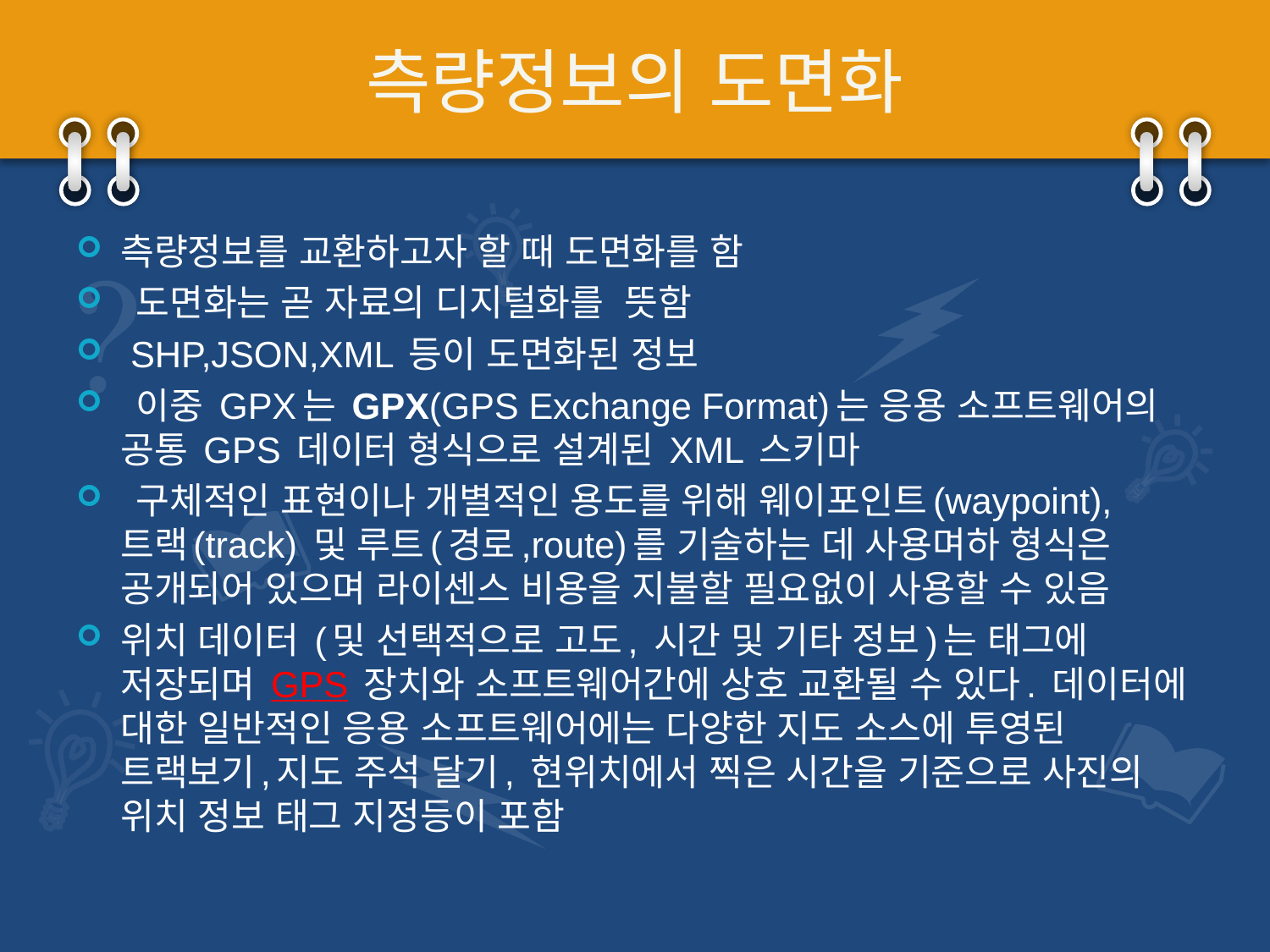

# 측량정보의 도면화
측량정보를 교환하고자 할 때 도면화를 함
 도면화는 곧 자료의 디지털화를  뜻함
 SHP,JSON,XML 등이 도면화된 정보
 이중 GPX는 GPX(GPS Exchange Format)는 응용 소프트웨어의 공통 GPS 데이터 형식으로 설계된 XML 스키마
 구체적인 표현이나 개별적인 용도를 위해 웨이포인트(waypoint), 트랙(track) 및 루트(경로,route)를 기술하는 데 사용며하 형식은 공개되어 있으며 라이센스 비용을 지불할 필요없이 사용할 수 있음
위치 데이터 (및 선택적으로 고도, 시간 및 기타 정보)는 태그에 저장되며 GPS 장치와 소프트웨어간에 상호 교환될 수 있다. 데이터에 대한 일반적인 응용 소프트웨어에는 다양한 지도 소스에 투영된 트랙보기,지도 주석 달기, 현위치에서 찍은 시간을 기준으로 사진의 위치 정보 태그 지정등이 포함